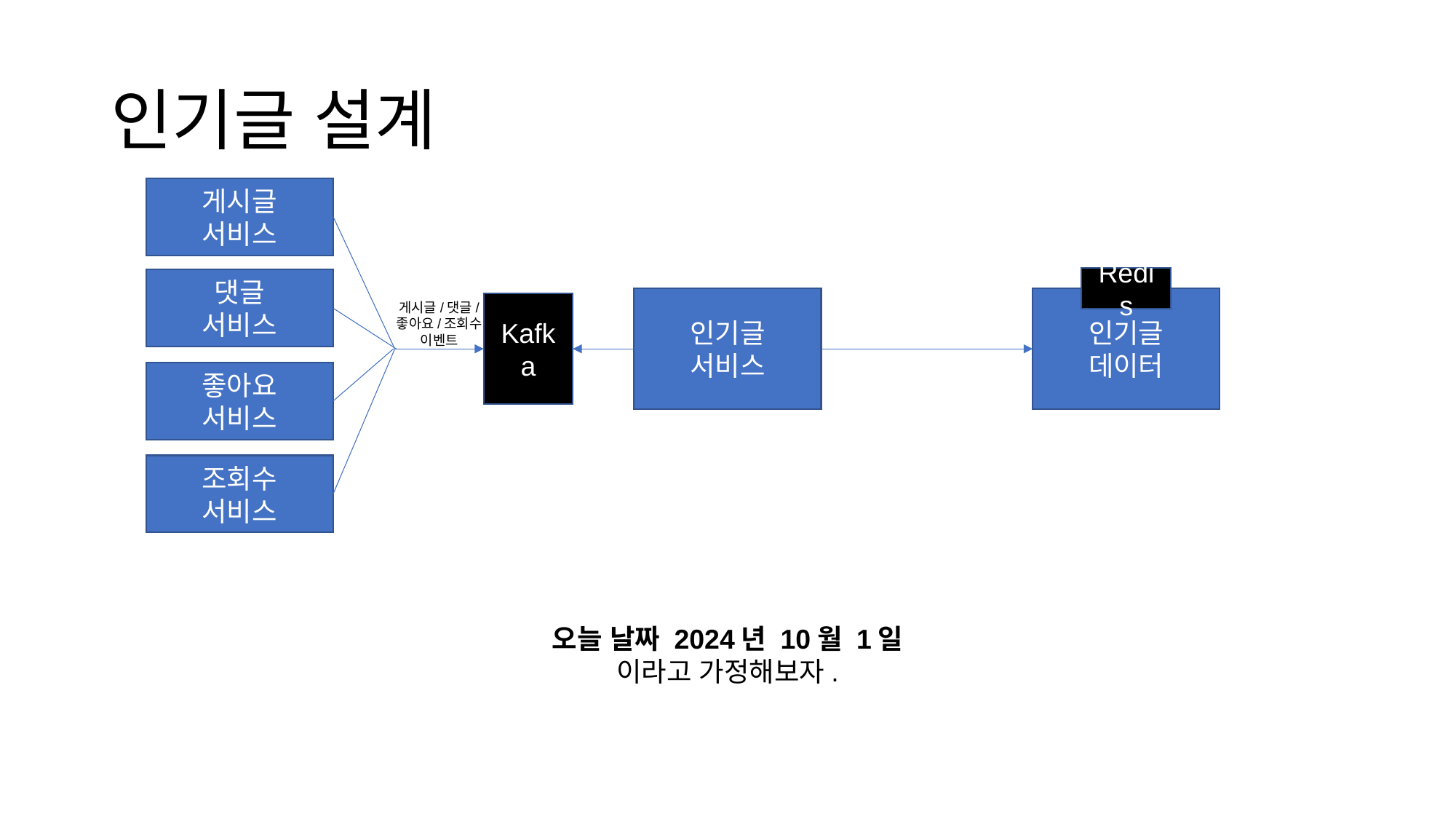

# 인기글 설계
게시글
서비스
Redis
댓글
서비스
인기글
데이터
인기글
서비스
게시글/댓글/
좋아요/조회수
이벤트
Kafka
좋아요
서비스
조회수
서비스
오늘 날짜 2024년 10월 1일
이라고 가정해보자.